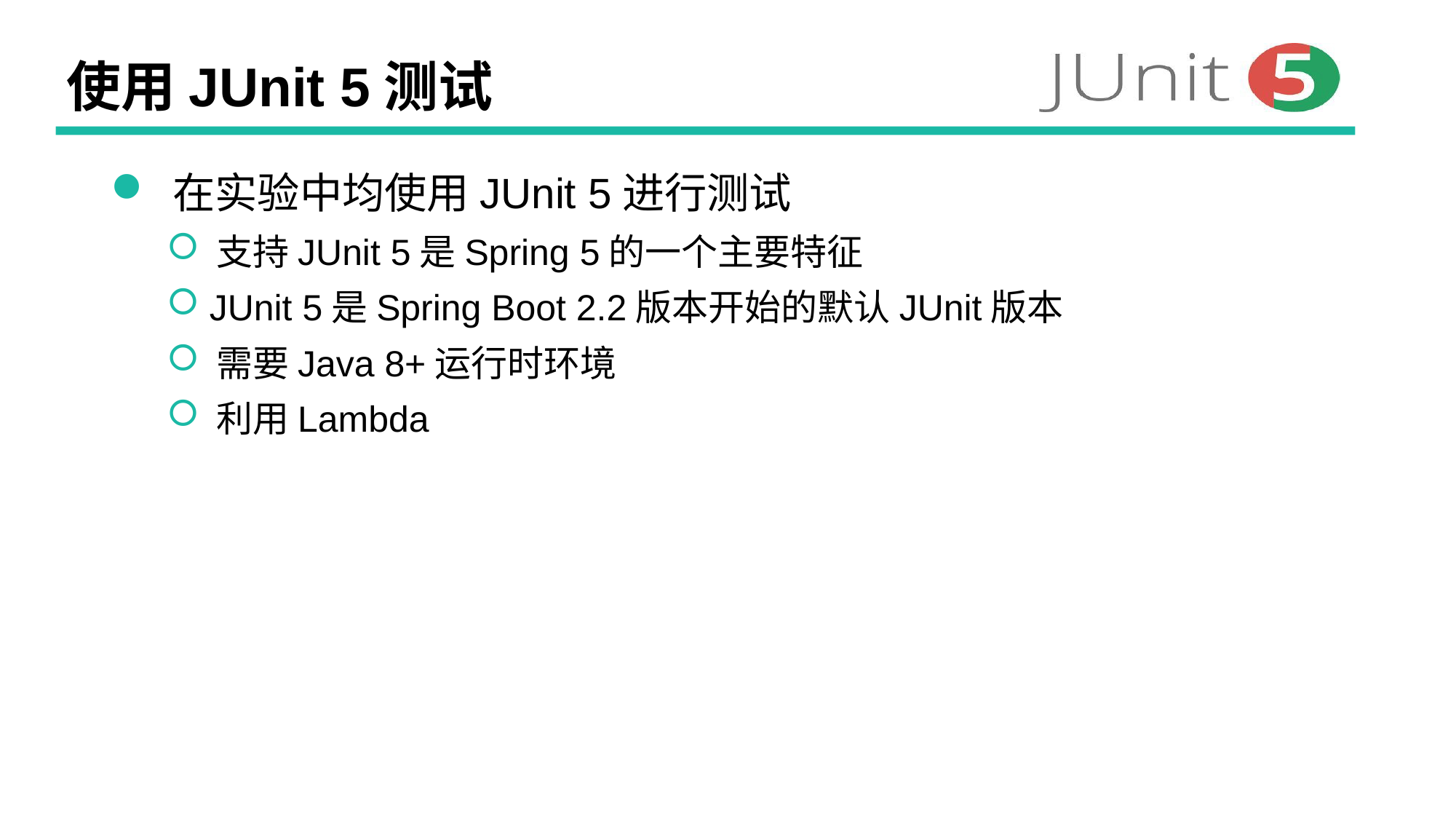

# 使用JUnit 5测试

 在实验中均使用JUnit 5进行测试
 支持JUnit 5是Spring 5的一个主要特征
 JUnit 5是Spring Boot 2.2版本开始的默认JUnit版本
 需要Java 8+运行时环境
 利用Lambda